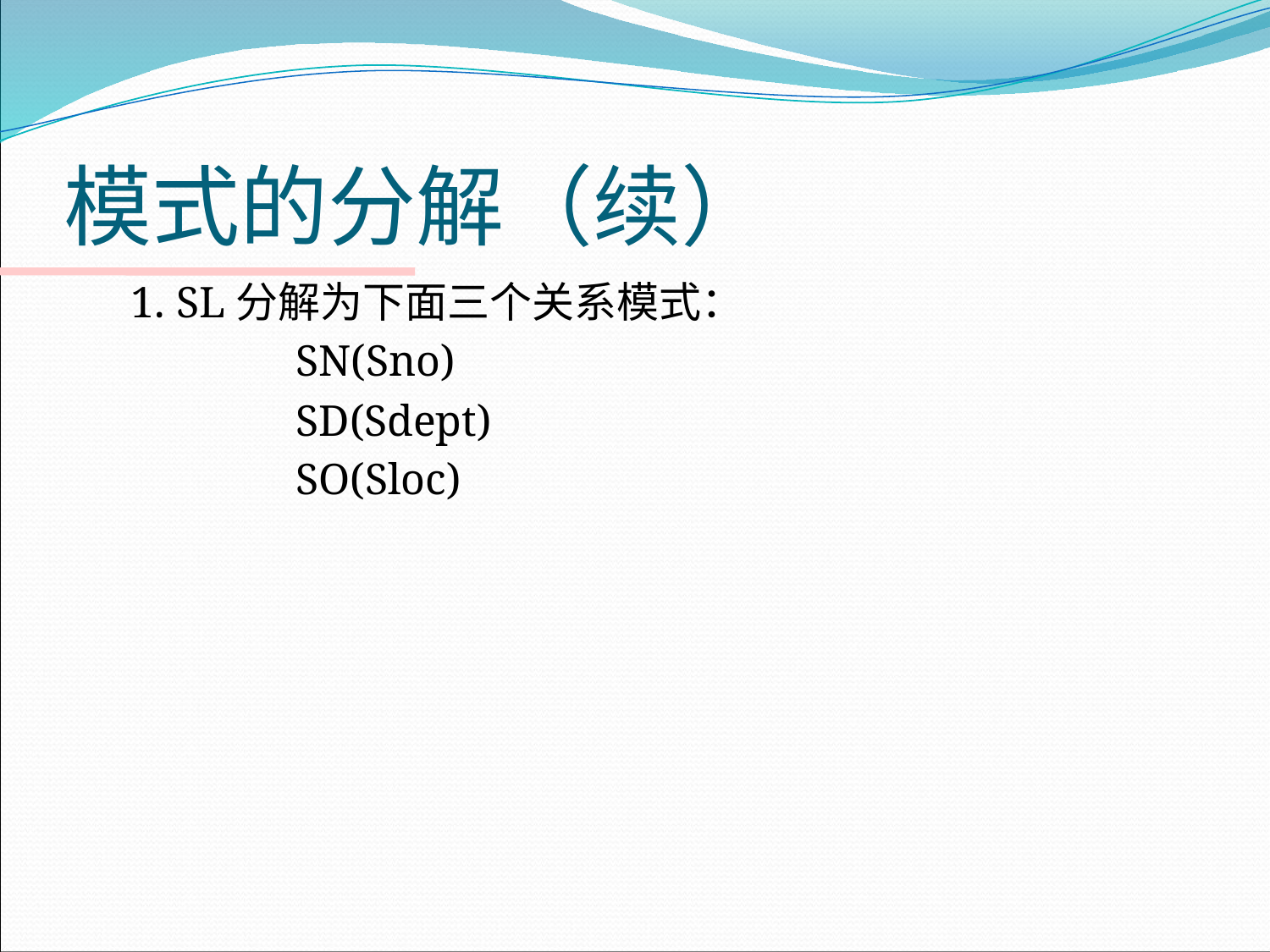

# 模式的分解（续）
1. SL分解为下面三个关系模式：
               SN(Sno)
               SD(Sdept)
               SO(Sloc)

630